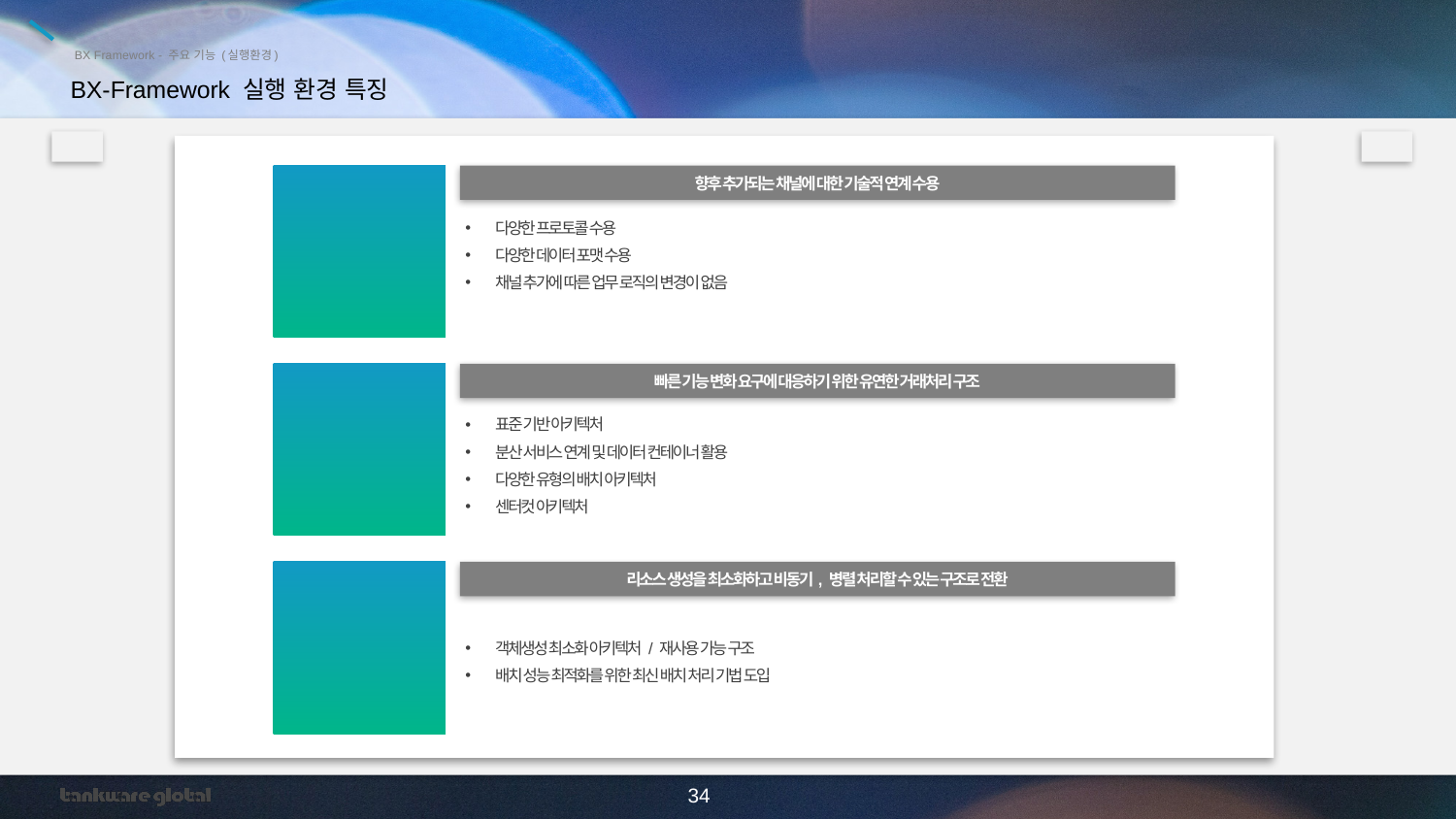

BX Framework - 주요 기능 (실행환경)
BX-Framework 실행 환경 특징

채널
확장성
실행아키텍처
측면
성능
향후 추가되는 채널에 대한 기술적 연계 수용
다양한 프로토콜 수용
다양한 데이터 포맷 수용
채널 추가에 따른 업무 로직의 변경이 없음

빠른 기능 변화 요구에 대응하기 위한 유연한 거래처리 구조
표준 기반 아키텍처
분산 서비스 연계 및 데이터 컨테이너 활용
다양한 유형의 배치 아키텍처
센터컷 아키텍처
리소스 생성을 최소화하고 비동기, 병렬 처리할 수 있는 구조로 전환
객체생성 최소화 아키텍처 / 재사용 가능 구조
배치 성능 최적화를 위한 최신 배치 처리 기법 도입